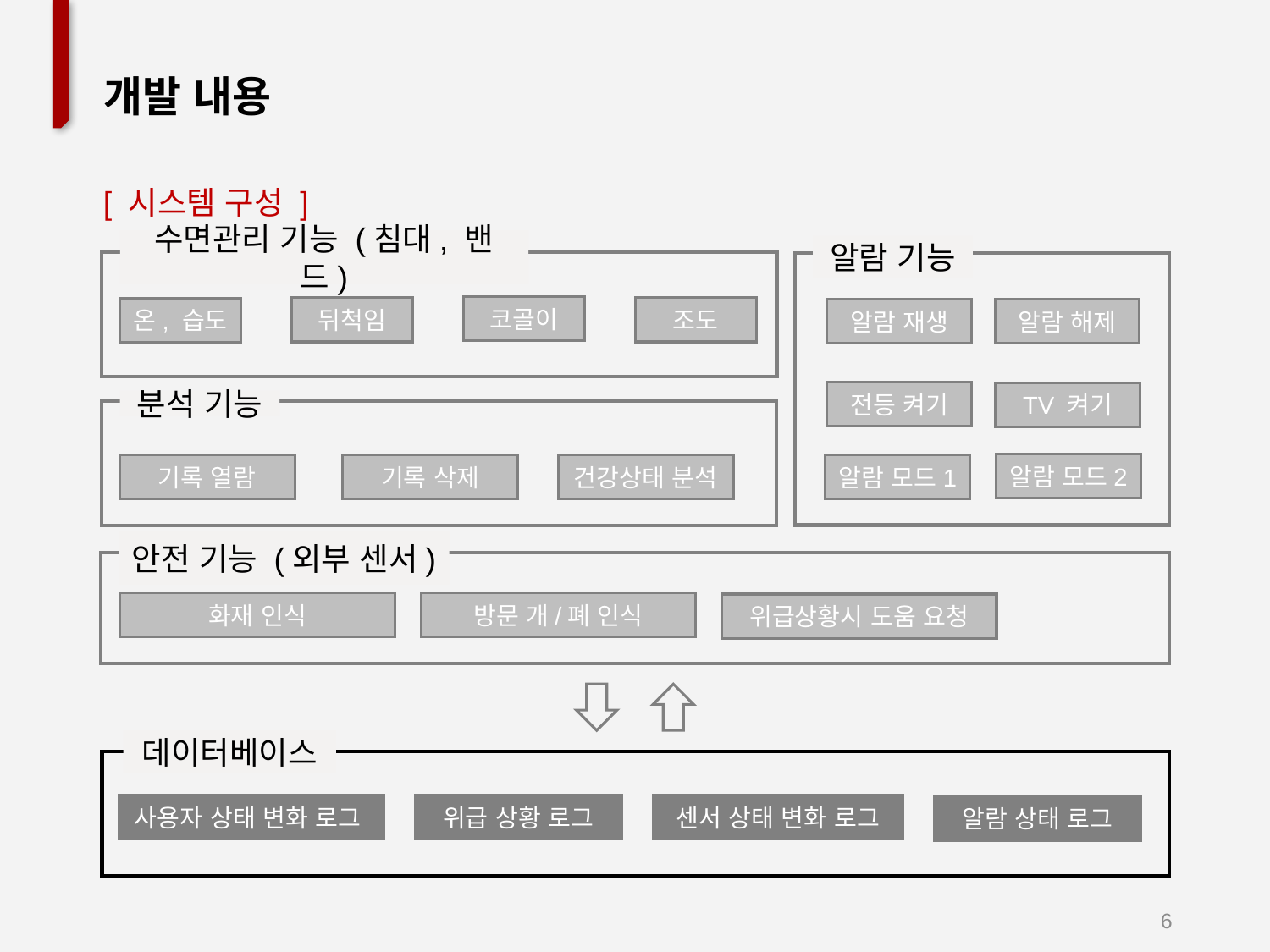

개발 내용
[ 시스템 구성 ]
수면관리 기능 (침대, 밴드)

코골이
뒤척임
온, 습도
알람 기능

알람 재생
알람 해제
전등 켜기
TV 켜기
알람 모드2
알람 모드1
분석 기능

기록 열람
기록 삭제
건강상태 분석
안전 기능 (외부 센서)

화재 인식
방문 개/폐 인식
위급상황시 도움 요청
조도

데이터베이스

사용자 상태 변화 로그
위급 상황 로그
센서 상태 변화 로그
알람 상태 로그
6